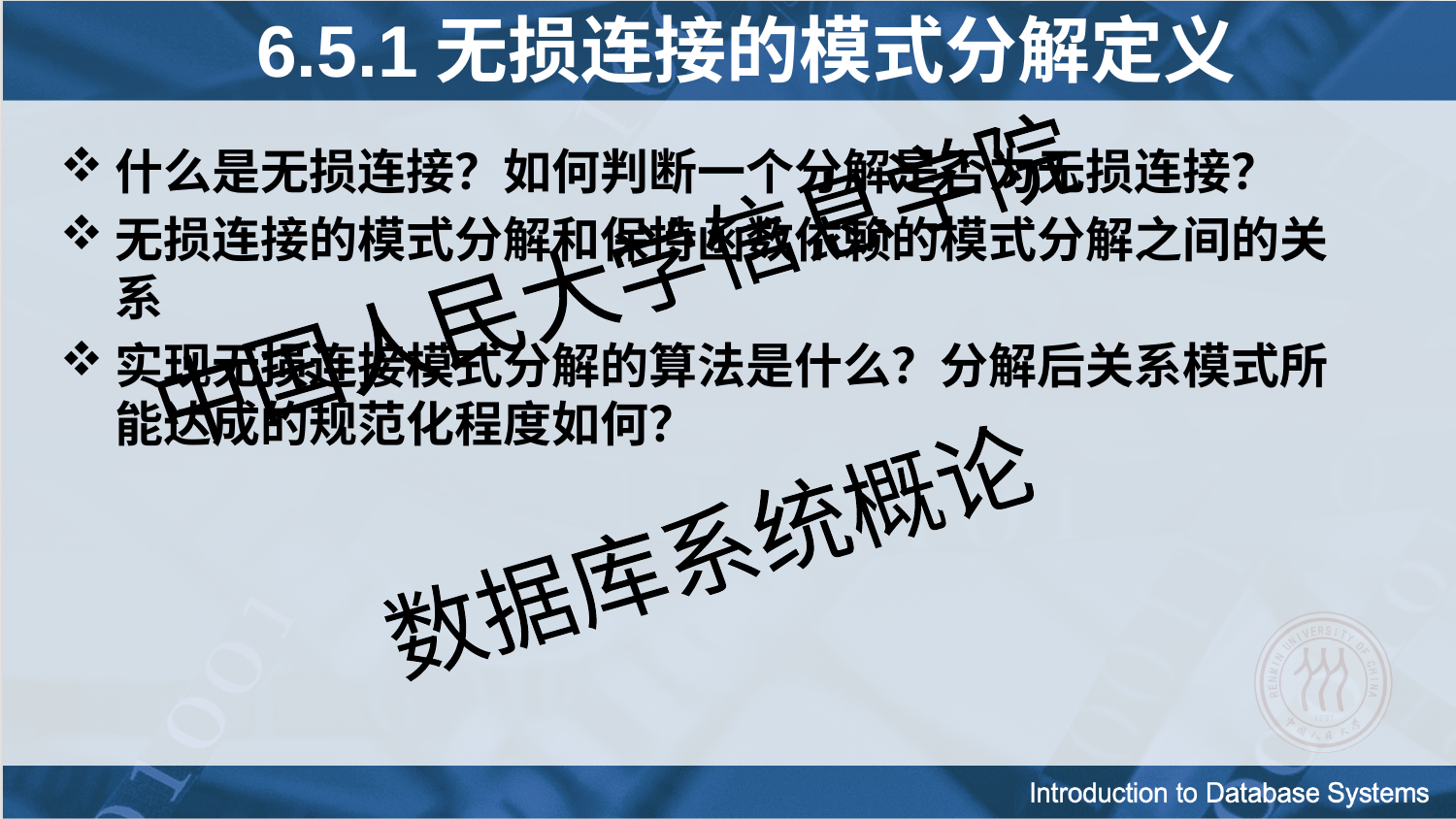

# 6.5.1无损连接的模式分解定义
什么是无损连接？如何判断一个分解是否为无损连接？
无损连接的模式分解和保持函数依赖的模式分解之间的关系
实现无损连接模式分解的算法是什么？分解后关系模式所能达成的规范化程度如何？